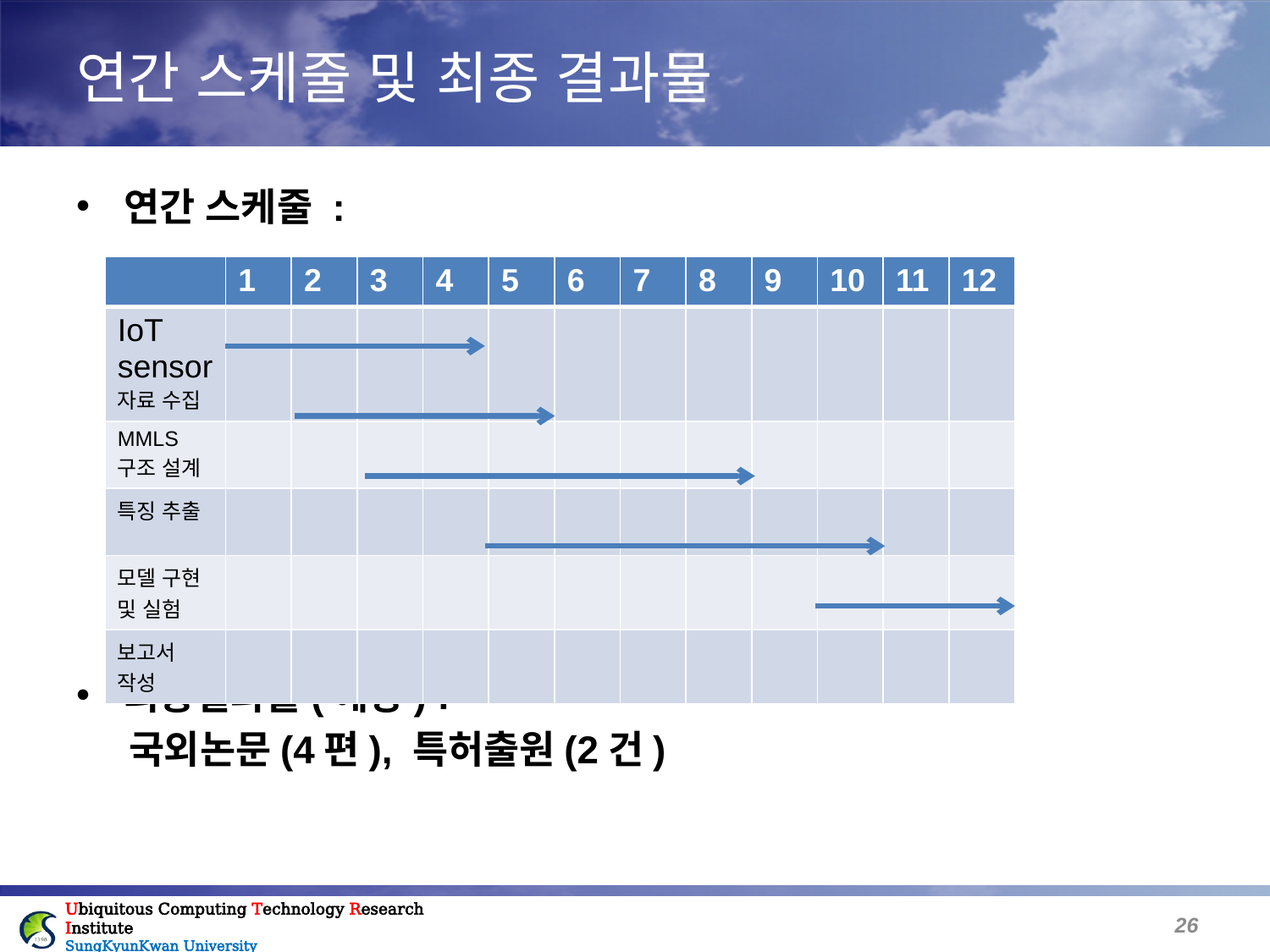

# 연간 스케줄 및 최종 결과물
연간 스케줄 :

최종결과물(예상) :
    국외논문(4편), 특허출원(2건)

|  | 1 | 2 | 3 | 4 | 5 | 6 | 7 | 8 | 9 | 10 | 11 | 12 |
| --- | --- | --- | --- | --- | --- | --- | --- | --- | --- | --- | --- | --- |
| IoT sensor 자료 수집 |  |  |  |  |  |  |  |  |  |  |  |  |
| MMLS 구조 설계 |  |  |  |  |  |  |  |  |  |  |  |  |
| 특징 추출 |  |  |  |  |  |  |  |  |  |  |  |  |
| 모델 구현 및 실험 |  |  |  |  |  |  |  |  |  |  |  |  |
| 보고서 작성 |  |  |  |  |  |  |  |  |  |  |  |  |
26